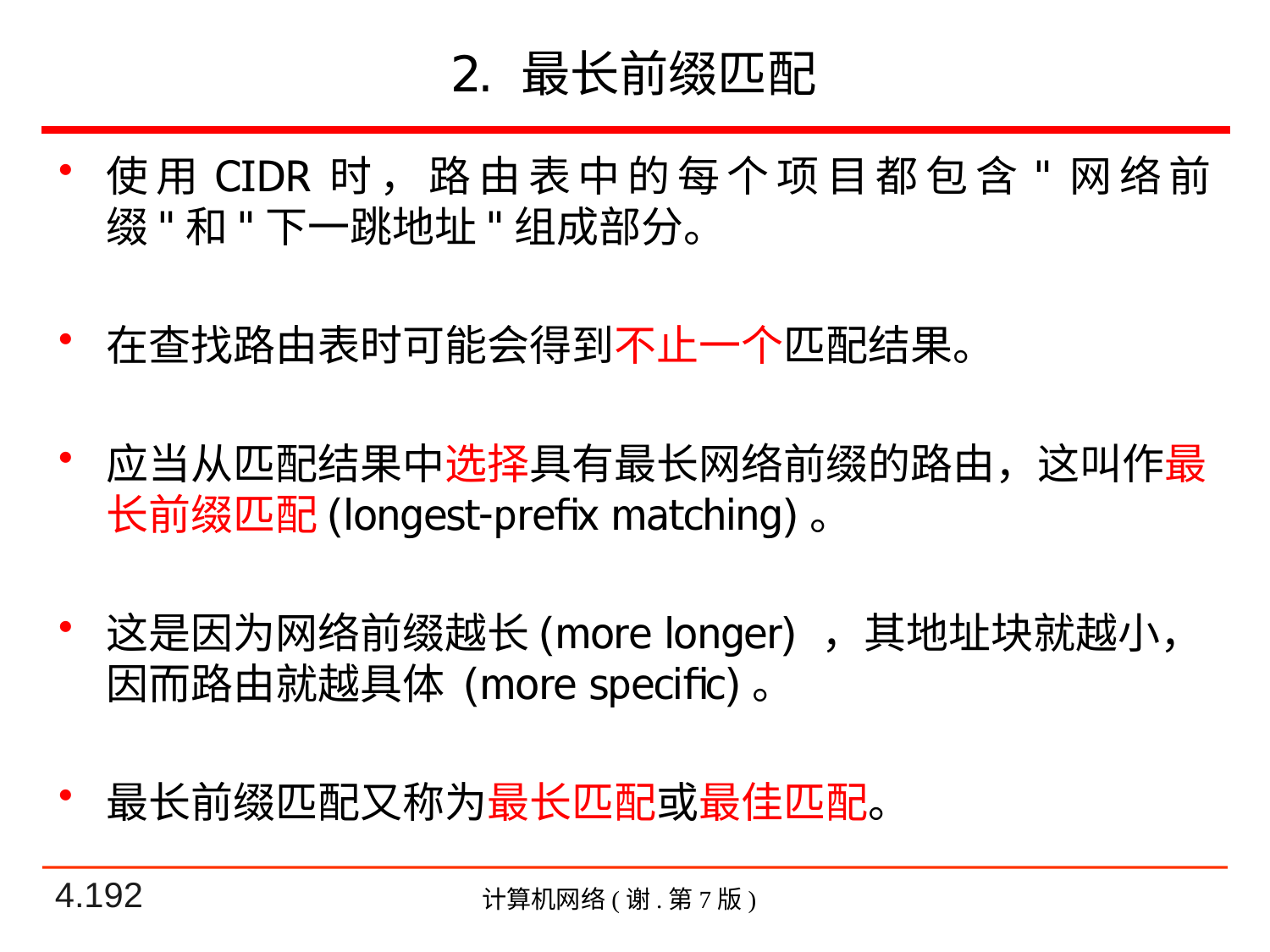

# 2. 最长前缀匹配
使用CIDR时，路由表中的每个项目都包含"网络前缀"和"下一跳地址"组成部分。

在查找路由表时可能会得到不止一个匹配结果。

应当从匹配结果中选择具有最长网络前缀的路由，这叫作最长前缀匹配(longest-prefix matching)。

这是因为网络前缀越长(more longer) ，其地址块就越小，因而路由就越具体 (more specific)。

最长前缀匹配又称为最长匹配或最佳匹配。